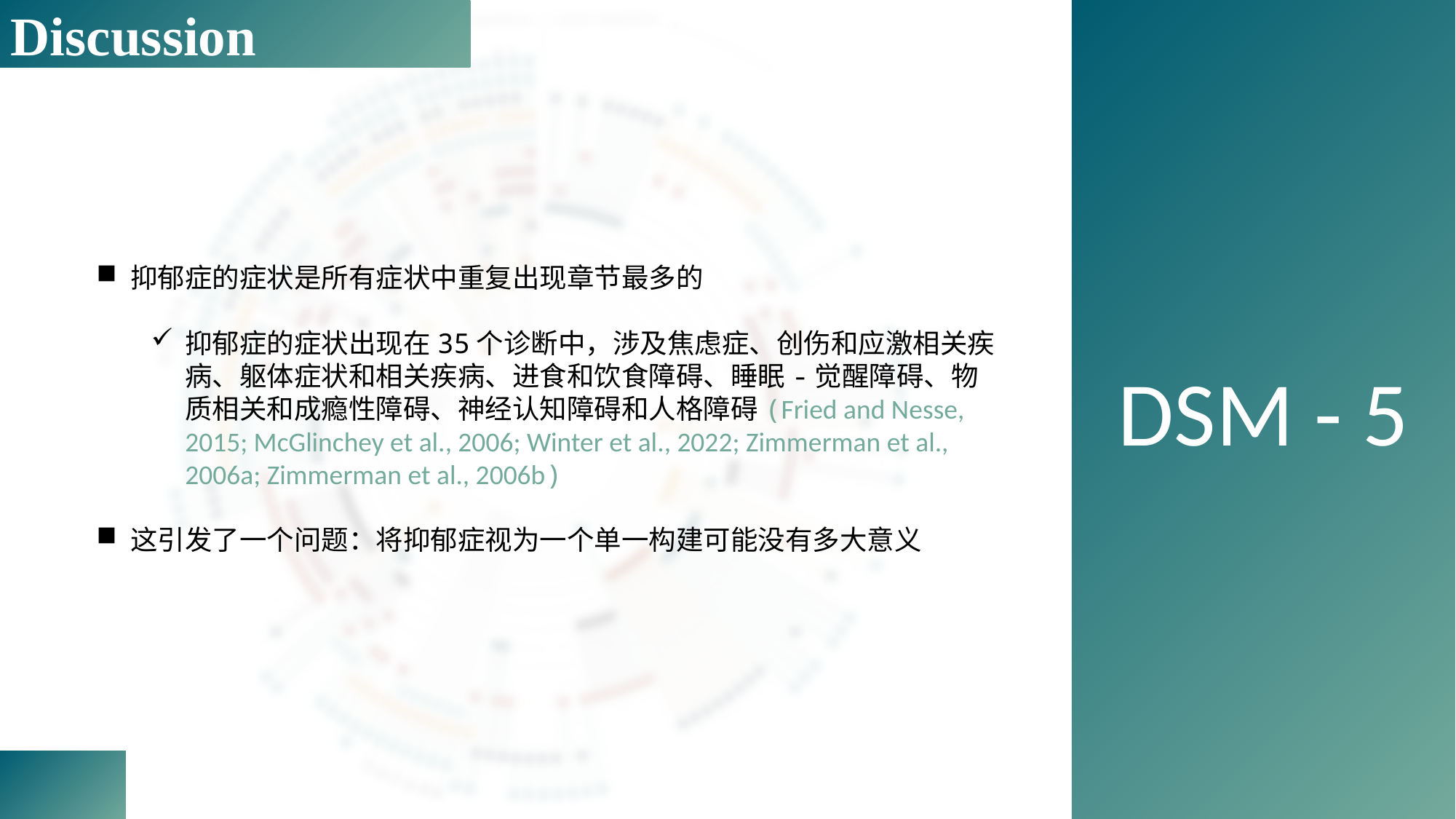

Discussion
DSM - 5
抑郁症的症状是所有症状中重复出现章节最多的

抑郁症的症状出现在35个诊断中，涉及焦虑症、创伤和应激相关疾病、躯体症状和相关疾病、进食和饮食障碍、睡眠-觉醒障碍、物质相关和成瘾性障碍、神经认知障碍和人格障碍(Fried and Nesse, 2015; McGlinchey et al., 2006; Winter et al., 2022; Zimmerman et al., 2006a; Zimmerman et al., 2006b)

这引发了一个问题：将抑郁症视为一个单一构建可能没有多大意义